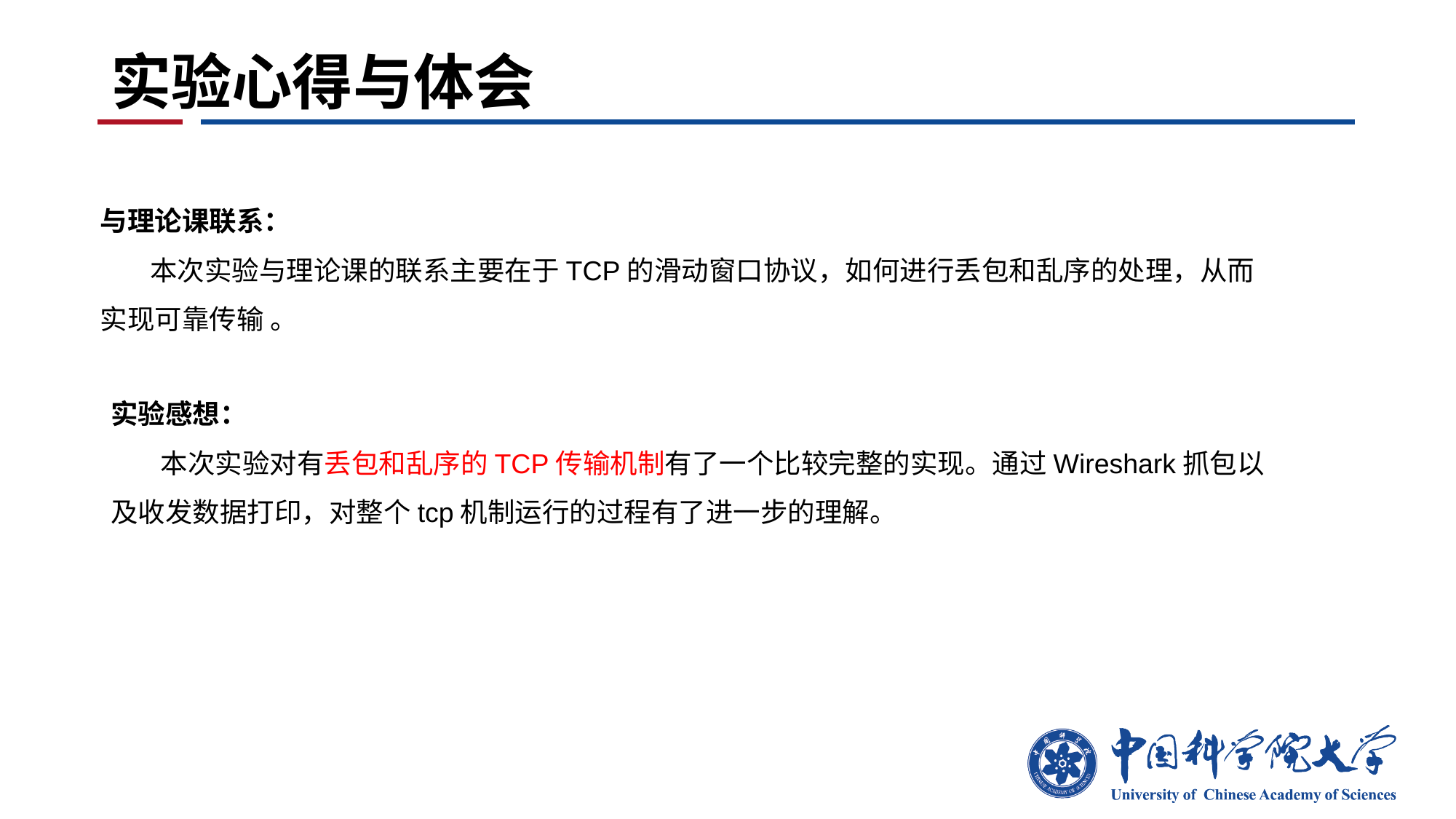

# 实验心得与体会
与理论课联系：
       本次实验与理论课的联系主要在于TCP的滑动窗口协议，如何进行丢包和乱序的处理，从而实现可靠传输 。

实验感想：
       本次实验对有丢包和乱序的TCP传输机制有了一个比较完整的实现。通过Wireshark抓包以及收发数据打印，对整个tcp机制运行的过程有了进一步的理解。